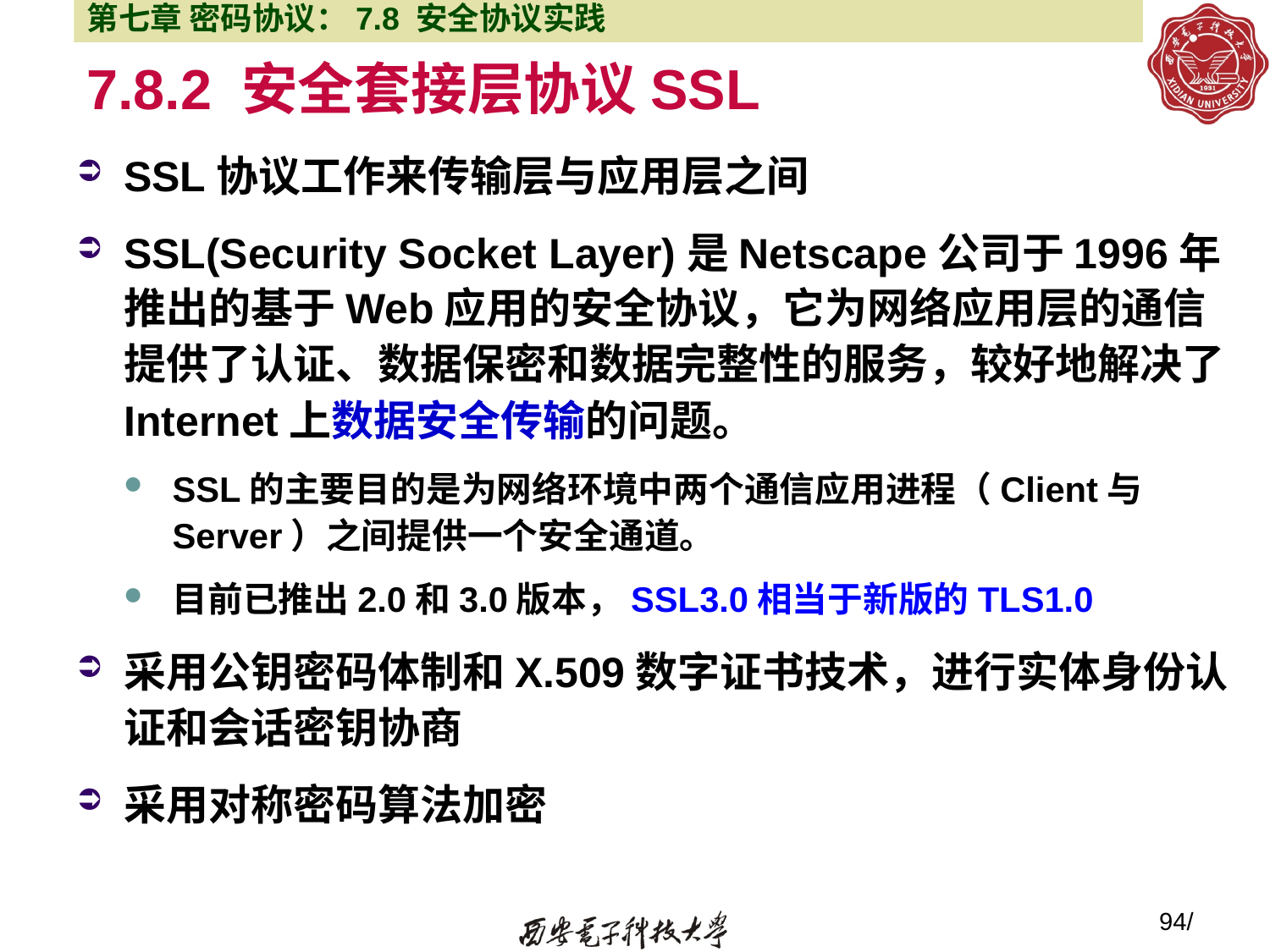

第七章 密码协议：7.8 安全协议实践
# 7.8.2 安全套接层协议SSL
SSL协议工作来传输层与应用层之间
SSL(Security Socket Layer)是Netscape公司于1996年推出的基于Web应用的安全协议，它为网络应用层的通信提供了认证、数据保密和数据完整性的服务，较好地解决了Internet上数据安全传输的问题。
SSL的主要目的是为网络环境中两个通信应用进程（Client与Server）之间提供一个安全通道。
目前已推出2.0和3.0版本，SSL3.0相当于新版的TLS1.0
采用公钥密码体制和X.509数字证书技术，进行实体身份认证和会话密钥协商
采用对称密码算法加密

94/